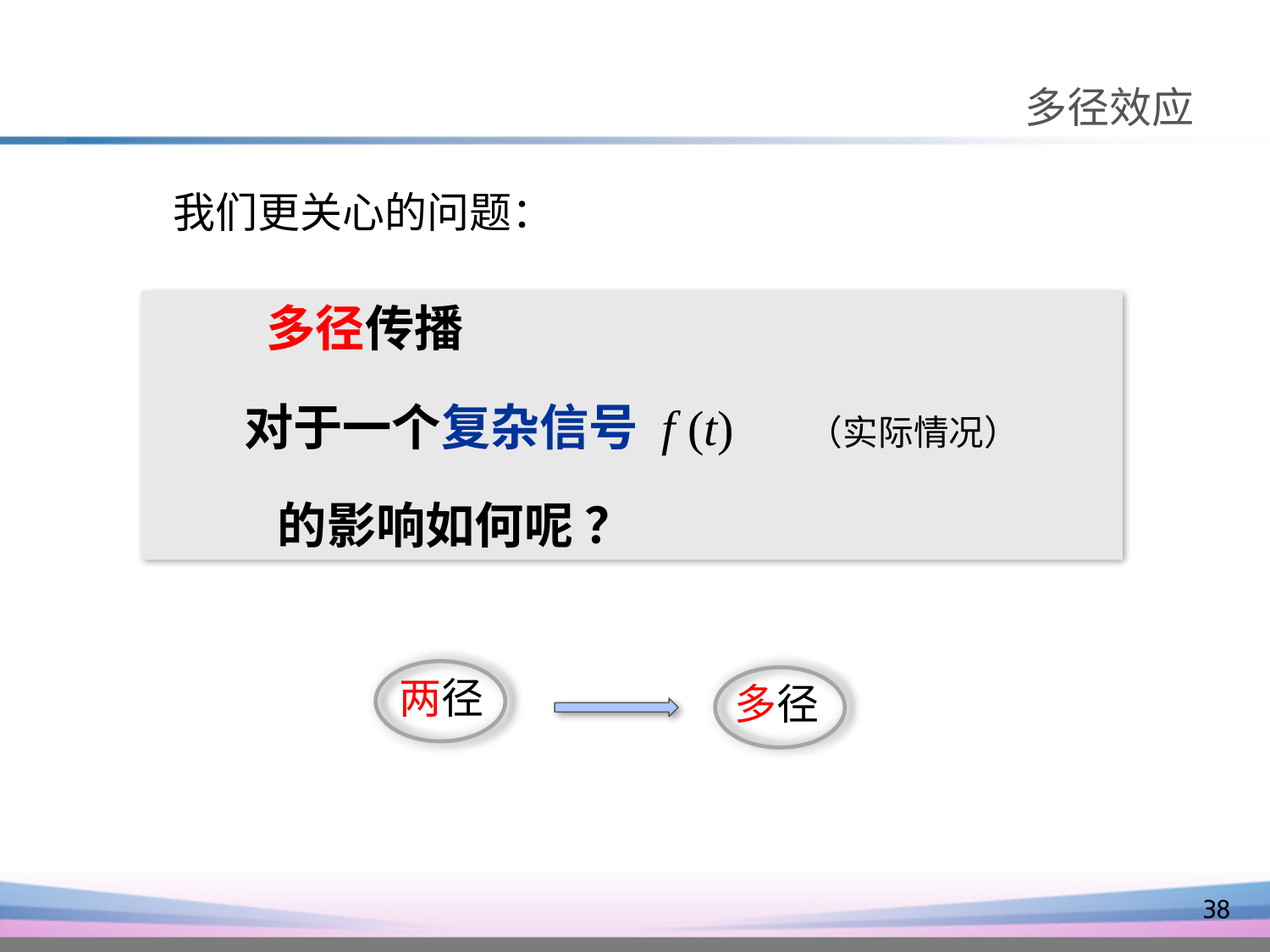

多径效应
我们更关心的问题：
         多径传播
       对于一个复杂信号 f (t)     （实际情况）
          的影响如何呢 ？

两径

多径

38